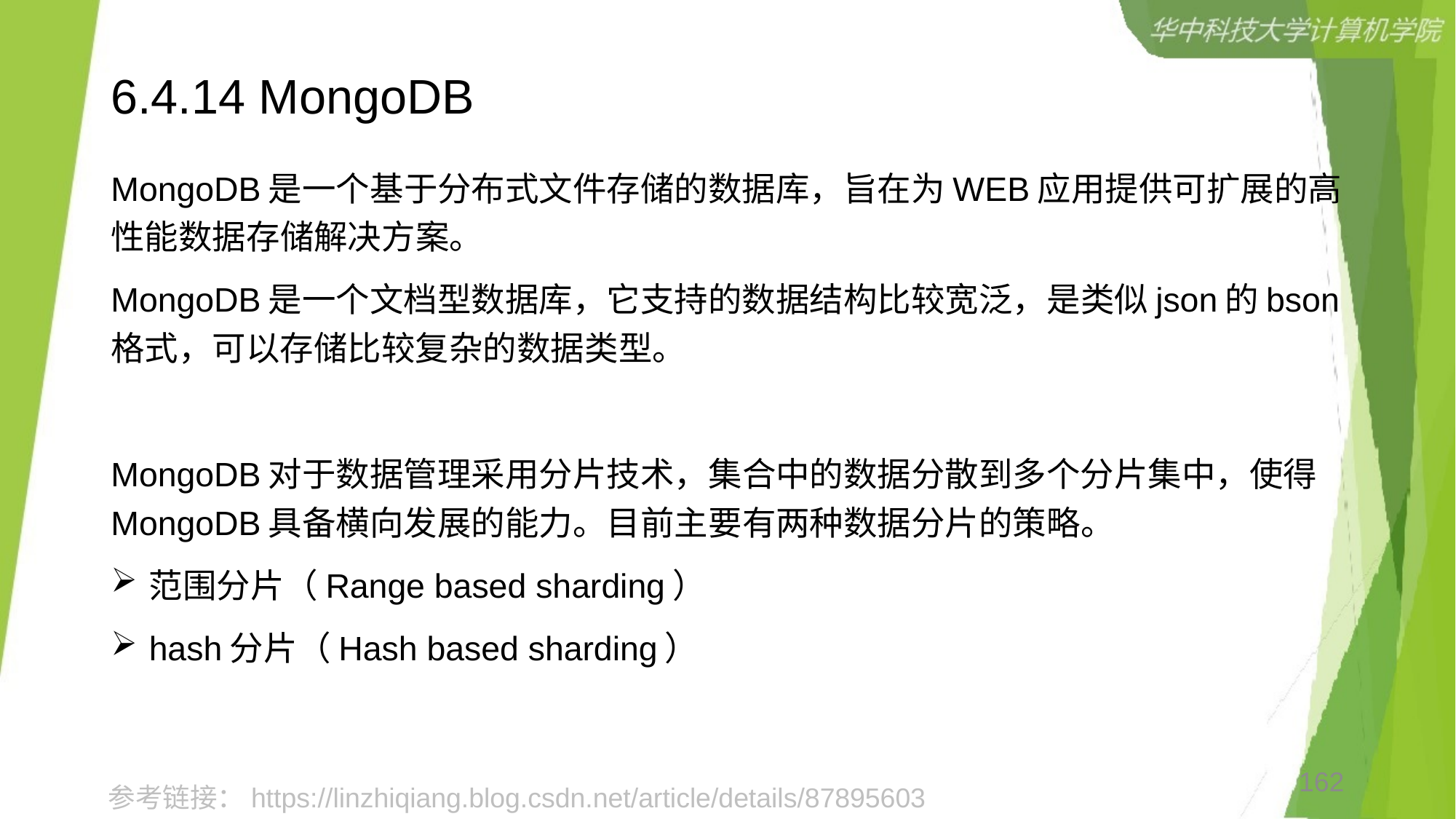

# 6.4.14 MongoDB
MongoDB是一个基于分布式文件存储的数据库，旨在为WEB应用提供可扩展的高性能数据存储解决方案。
MongoDB是一个文档型数据库，它支持的数据结构比较宽泛，是类似json的bson格式，可以存储比较复杂的数据类型。

MongoDB对于数据管理采用分片技术，集合中的数据分散到多个分片集中，使得MongoDB具备横向发展的能力。目前主要有两种数据分片的策略。
范围分片（Range based sharding）
hash分片（Hash based sharding）
162
参考链接：https://linzhiqiang.blog.csdn.net/article/details/87895603